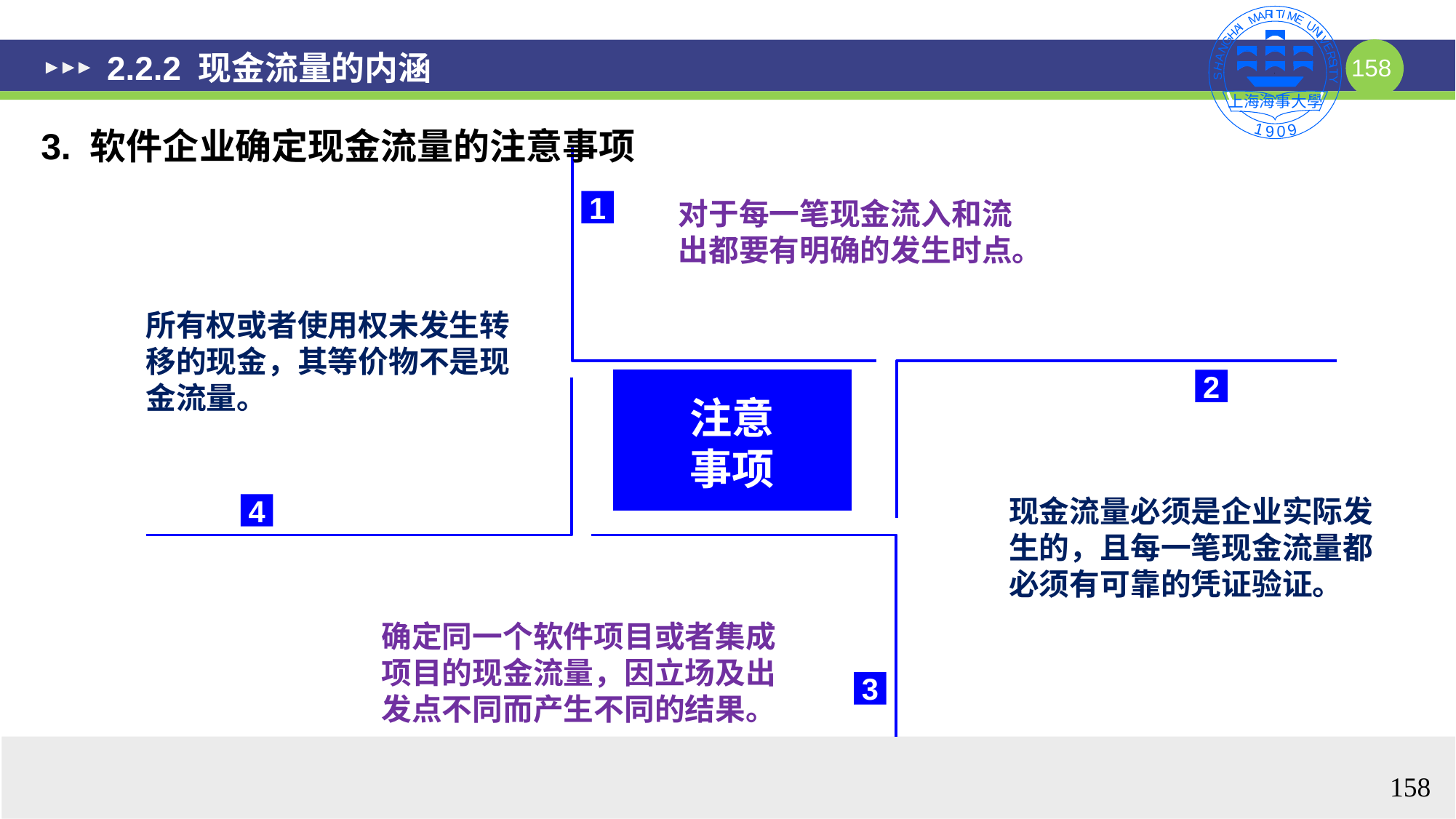

# 2.2.2 现金流量的内涵
3. 软件企业确定现金流量的注意事项

1
对于每一笔现金流入和流出都要有明确的发生时点。

所有权或者使用权未发生转移的现金，其等价物不是现金流量。

2
注意
事项
现金流量必须是企业实际发生的，且每一笔现金流量都必须有可靠的凭证验证。
4

确定同一个软件项目或者集成项目的现金流量，因立场及出发点不同而产生不同的结果。
3

158
158